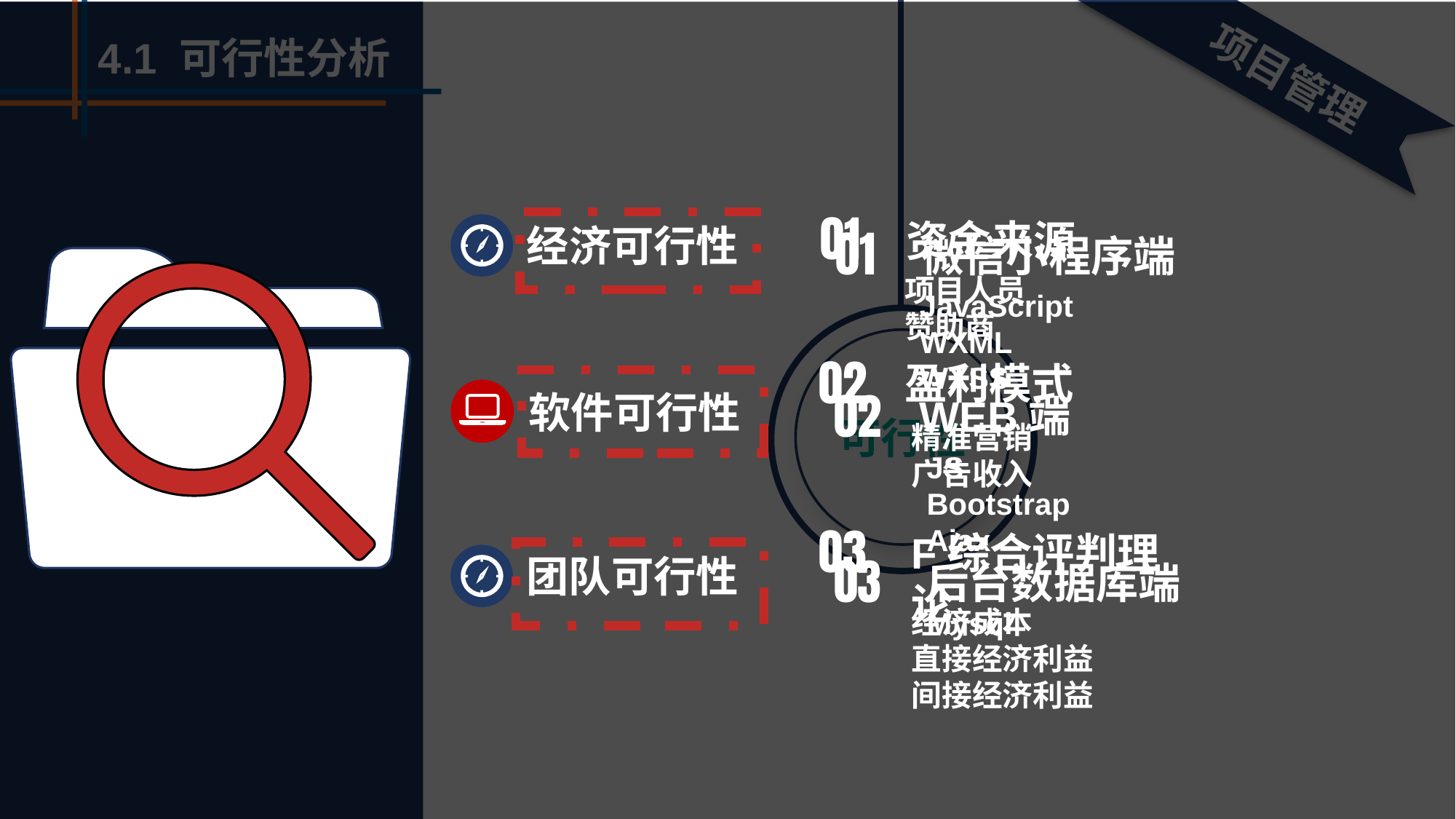

4.1 可行性分析
项目管理
资金来源
01

经济可行性

微信小程序端
01

项目人员
赞助商
JavaScript
WXML
WXSS

可行性
盈利模式
02

软件可行性
WEB端
02
精准营销
广告收入
JS
Bootstrap
Ajax
F综合评判理论
03

团队可行性

后台数据库端
03
经济成本
直接经济利益
间接经济利益
Mysql